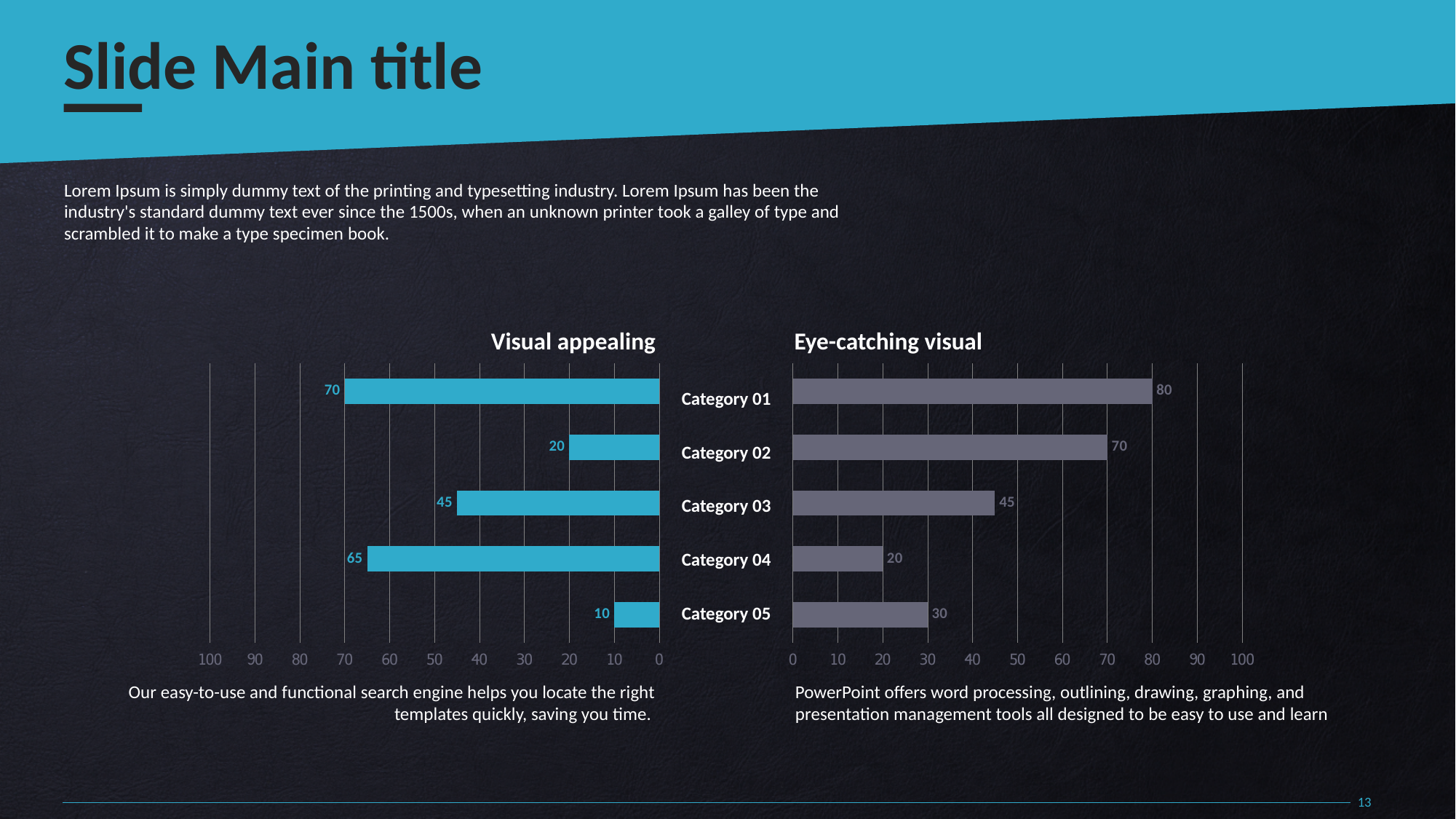

Slide Main title
Lorem Ipsum is simply dummy text of the printing and typesetting industry. Lorem Ipsum has been the industry's standard dummy text ever since the 1500s, when an unknown printer took a galley of type and scrambled it to make a type specimen book.
Visual appealing
Eye-catching visual

### Chart

| Category | 계열 1 |
|---|---|
| value01 | 10.0 |
| value02 | 65.0 |
| value03 | 45.0 |
| value04 | 20.0 |
| value05 | 70.0 |

### Chart

| Category | 계열 1 |
|---|---|
| value01 | 30.0 |
| value02 | 20.0 |
| value03 | 45.0 |
| value04 | 70.0 |
| value05 | 80.0 |
Category 01
Category 02
Category 03
Category 04
Category 05
Our easy-to-use and functional search engine helps you locate the right templates quickly, saving you time.
PowerPoint offers word processing, outlining, drawing, graphing, and presentation management tools all designed to be easy to use and learn
13